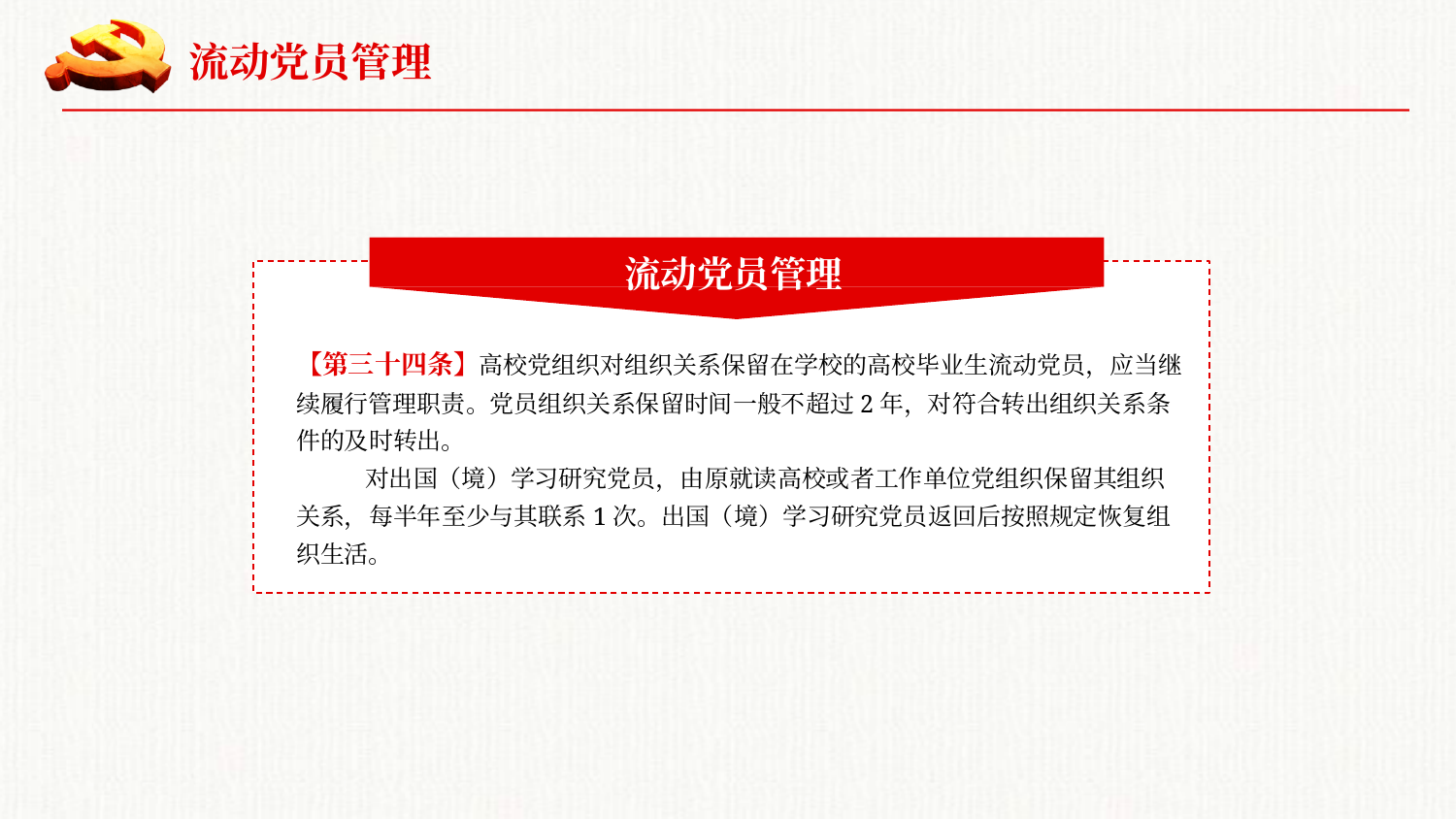

流动党员管理

流动党员管理

【第三十四条】高校党组织对组织关系保留在学校的高校毕业生流动党员，应当继续履行管理职责。党员组织关系保留时间一般不超过2年，对符合转出组织关系条件的及时转出。
          对出国（境）学习研究党员，由原就读高校或者工作单位党组织保留其组织关系，每半年至少与其联系1次。出国（境）学习研究党员返回后按照规定恢复组织生活。